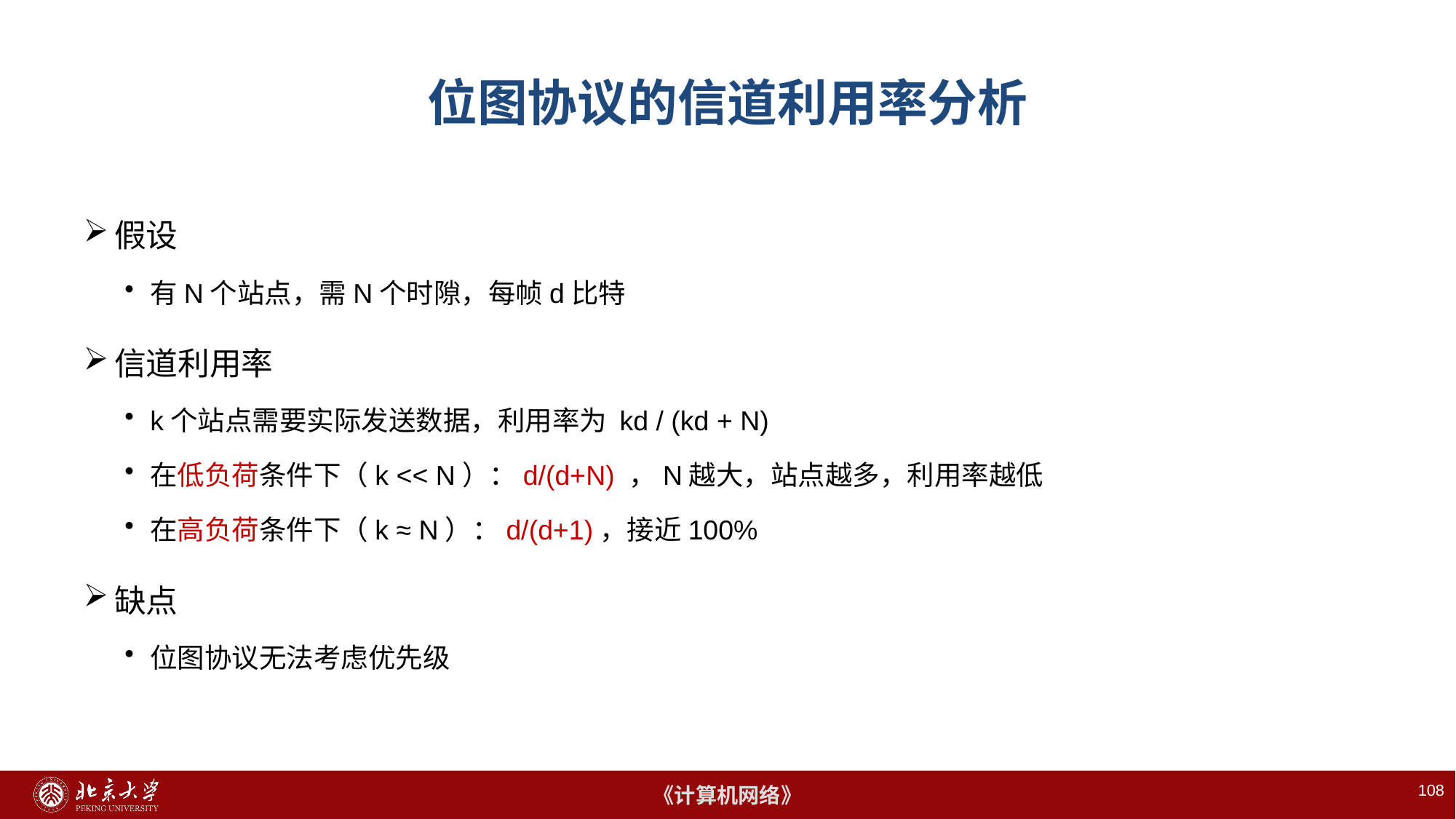

# 位图协议的信道利用率分析
假设
有N个站点，需N个时隙，每帧d比特
信道利用率
k个站点需要实际发送数据，利用率为 kd / (kd + N)
在低负荷条件下（k << N）：d/(d+N) ，N越大，站点越多，利用率越低
在高负荷条件下（k ≈ N）：d/(d+1)，接近100%
缺点
位图协议无法考虑优先级
108